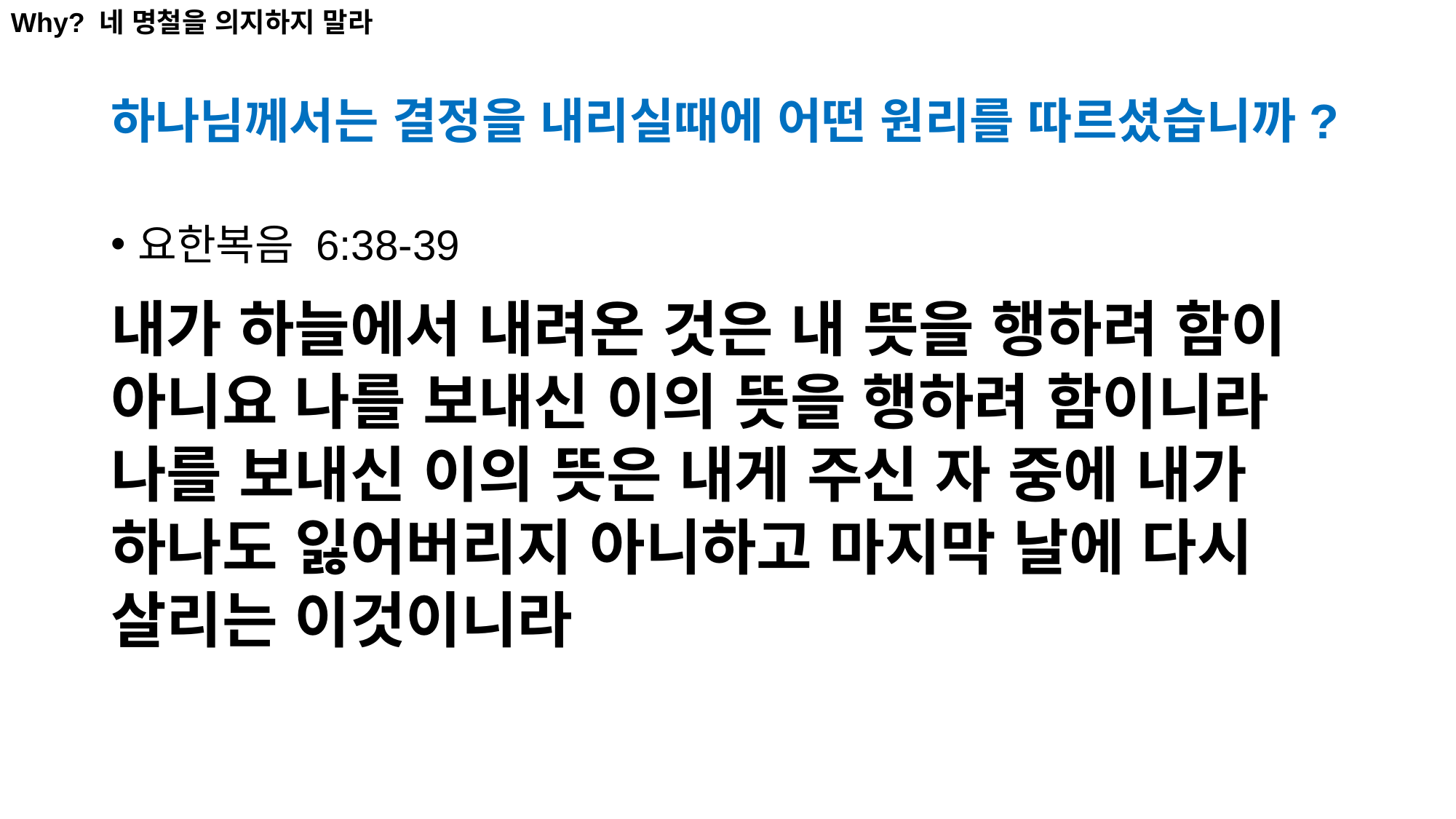

Why? 네 명철을 의지하지 말라
# 하나님께서는 결정을 내리실때에 어떤 원리를 따르셨습니까?
요한복음 6:38-39
내가 하늘에서 내려온 것은 내 뜻을 행하려 함이 아니요 나를 보내신 이의 뜻을 행하려 함이니라
나를 보내신 이의 뜻은 내게 주신 자 중에 내가 하나도 잃어버리지 아니하고 마지막 날에 다시 살리는 이것이니라